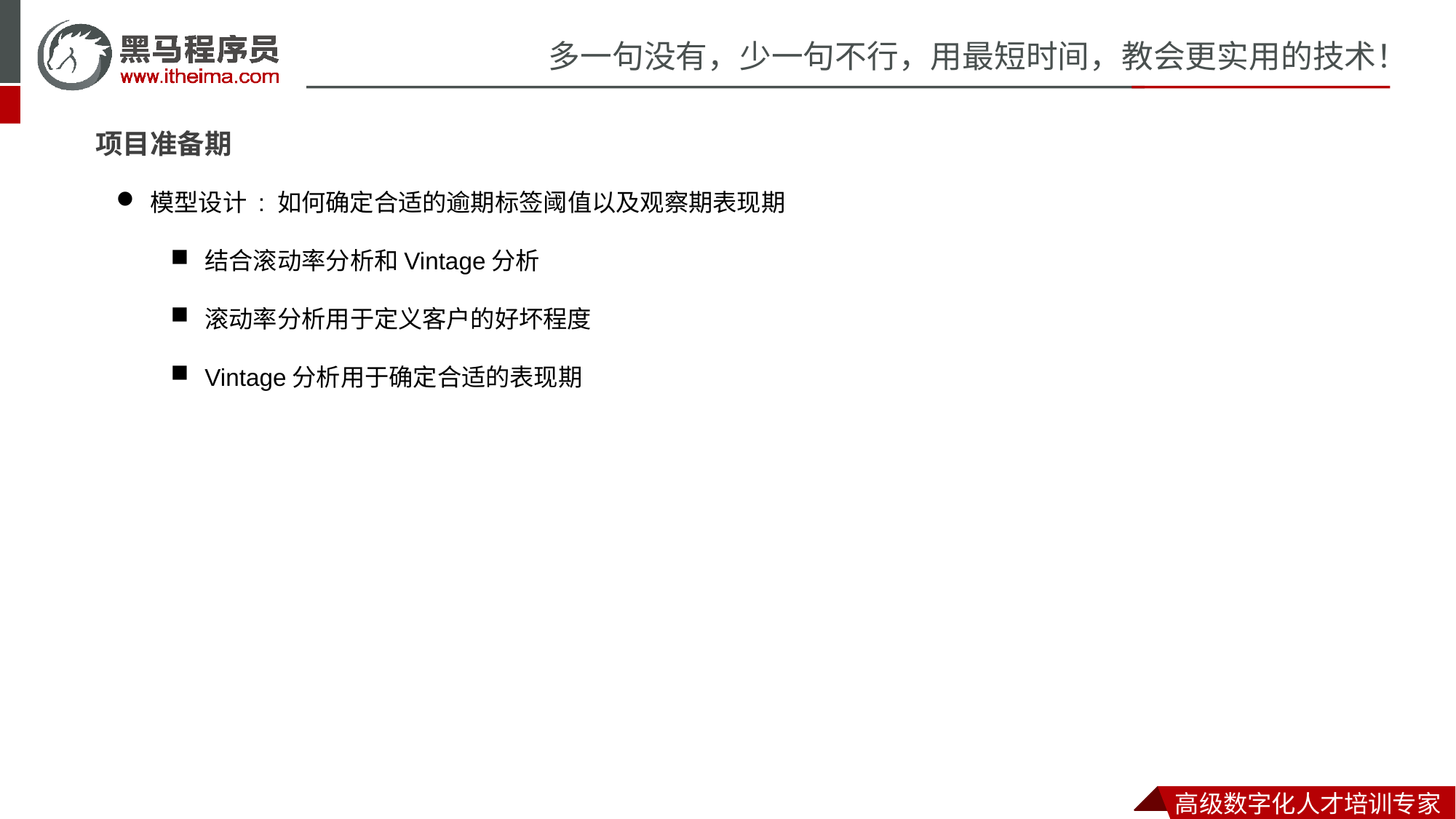

项目准备期
模型设计 : 如何确定合适的逾期标签阈值以及观察期表现期

结合滚动率分析和Vintage分析

滚动率分析用于定义客户的好坏程度

Vintage分析用于确定合适的表现期